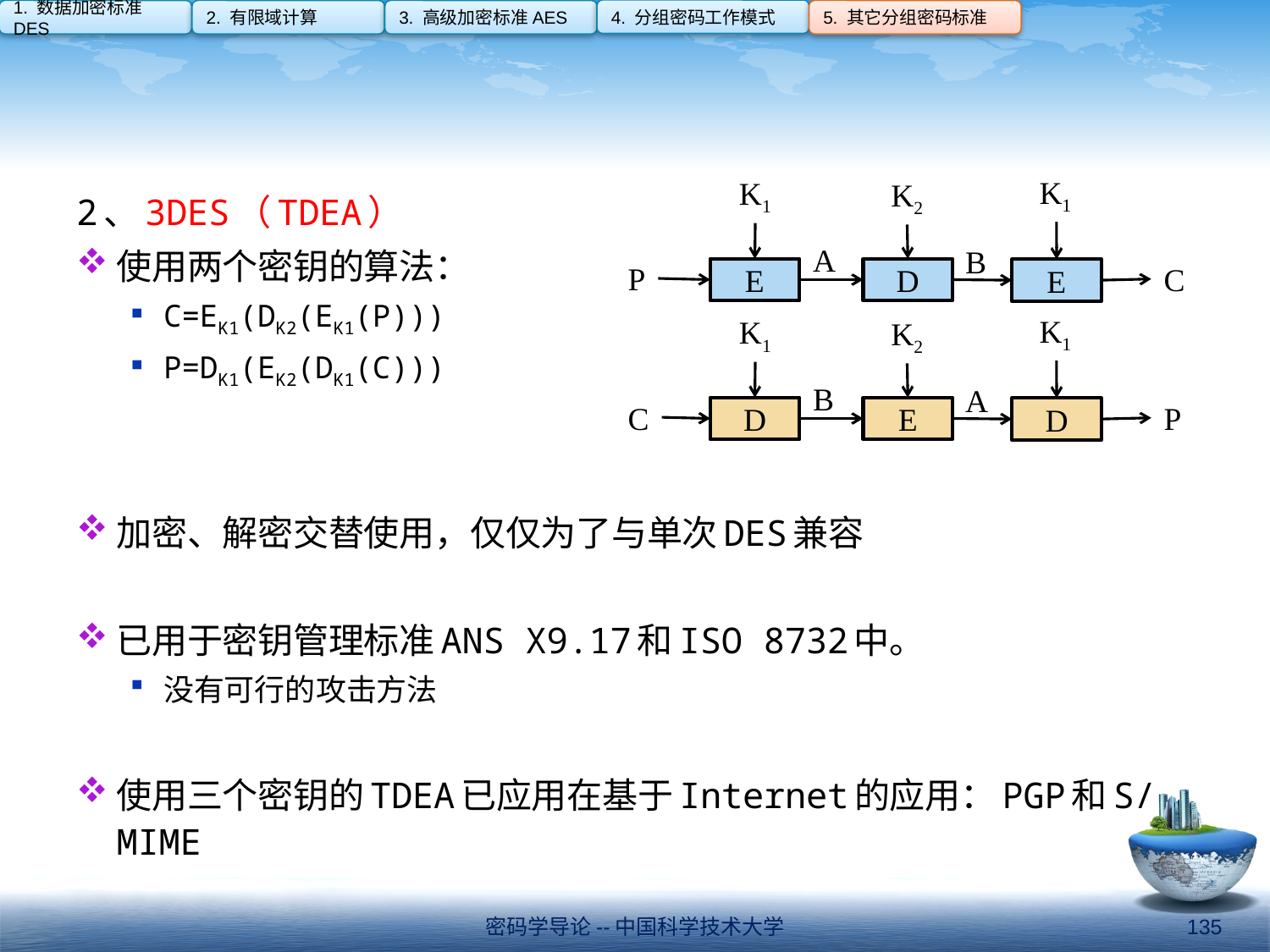

4. 分组密码工作模式
1. 数据加密标准DES
2. 有限域计算
3. 高级加密标准AES
5. 其它分组密码标准
#
K1
K1
K2
A
B
P
C
E
D
E
2、3DES（TDEA）
使用两个密钥的算法：
C=EK1(DK2(EK1(P)))
P=DK1(EK2(DK1(C)))

加密、解密交替使用，仅仅为了与单次DES兼容

已用于密钥管理标准ANS X9.17和ISO 8732中。
没有可行的攻击方法

使用三个密钥的TDEA已应用在基于Internet的应用：PGP和S/MIME
K1
K1
K2
B
A
C
P
D
E
D
密码学导论--中国科学技术大学
135